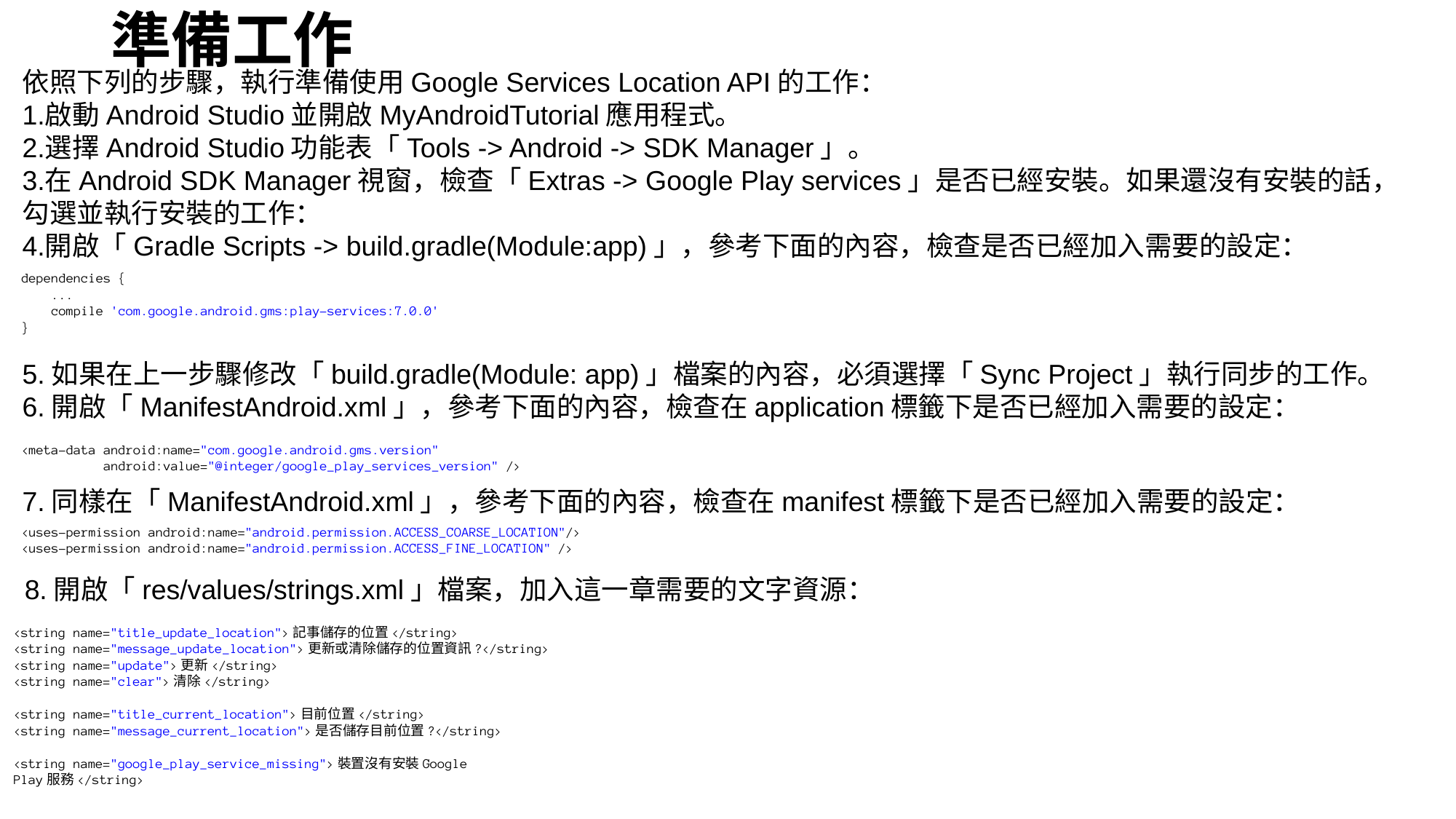

# 準備工作
依照下列的步驟，執行準備使用Google Services Location API的工作：
啟動Android Studio並開啟MyAndroidTutorial應用程式。
選擇Android Studio功能表「Tools -> Android -> SDK Manager」。
在Android SDK Manager視窗，檢查「Extras -> Google Play services」是否已經安裝。如果還沒有安裝的話，勾選並執行安裝的工作：
開啟「Gradle Scripts -> build.gradle(Module:app)」，參考下面的內容，檢查是否已經加入需要的設定：
dependencies {
    ...
    compile 'com.google.android.gms:play-services:7.0.0'
}
5.如果在上一步驟修改「build.gradle(Module: app)」檔案的內容，必須選擇「Sync Project」執行同步的工作。
6.開啟「ManifestAndroid.xml」，參考下面的內容，檢查在application標籤下是否已經加入需要的設定：
<meta-data android:name="com.google.android.gms.version"
           android:value="@integer/google_play_services_version" />
7.同樣在「ManifestAndroid.xml」，參考下面的內容，檢查在manifest標籤下是否已經加入需要的設定：
<uses-permission android:name="android.permission.ACCESS_COARSE_LOCATION"/>
<uses-permission android:name="android.permission.ACCESS_FINE_LOCATION" />
8.開啟「res/values/strings.xml」檔案，加入這一章需要的文字資源：
<string name="title_update_location">記事儲存的位置</string>
<string name="message_update_location">更新或清除儲存的位置資訊?</string>
<string name="update">更新</string>
<string name="clear">清除</string>

<string name="title_current_location">目前位置</string>
<string name="message_current_location">是否儲存目前位置?</string>

<string name="google_play_service_missing">裝置沒有安裝Google Play服務</string>